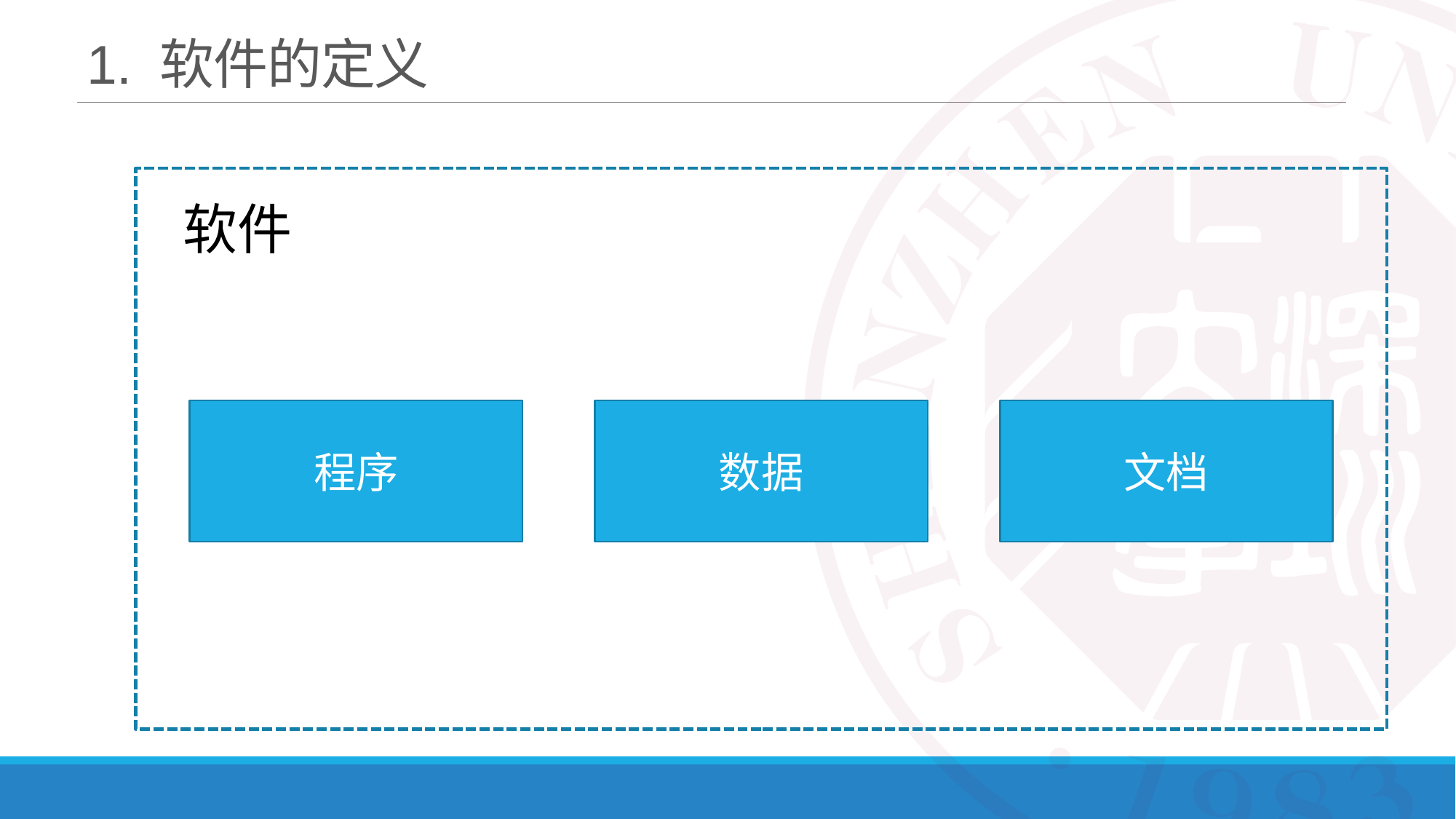

# 1. 软件的定义

软件
程序
数据
文档